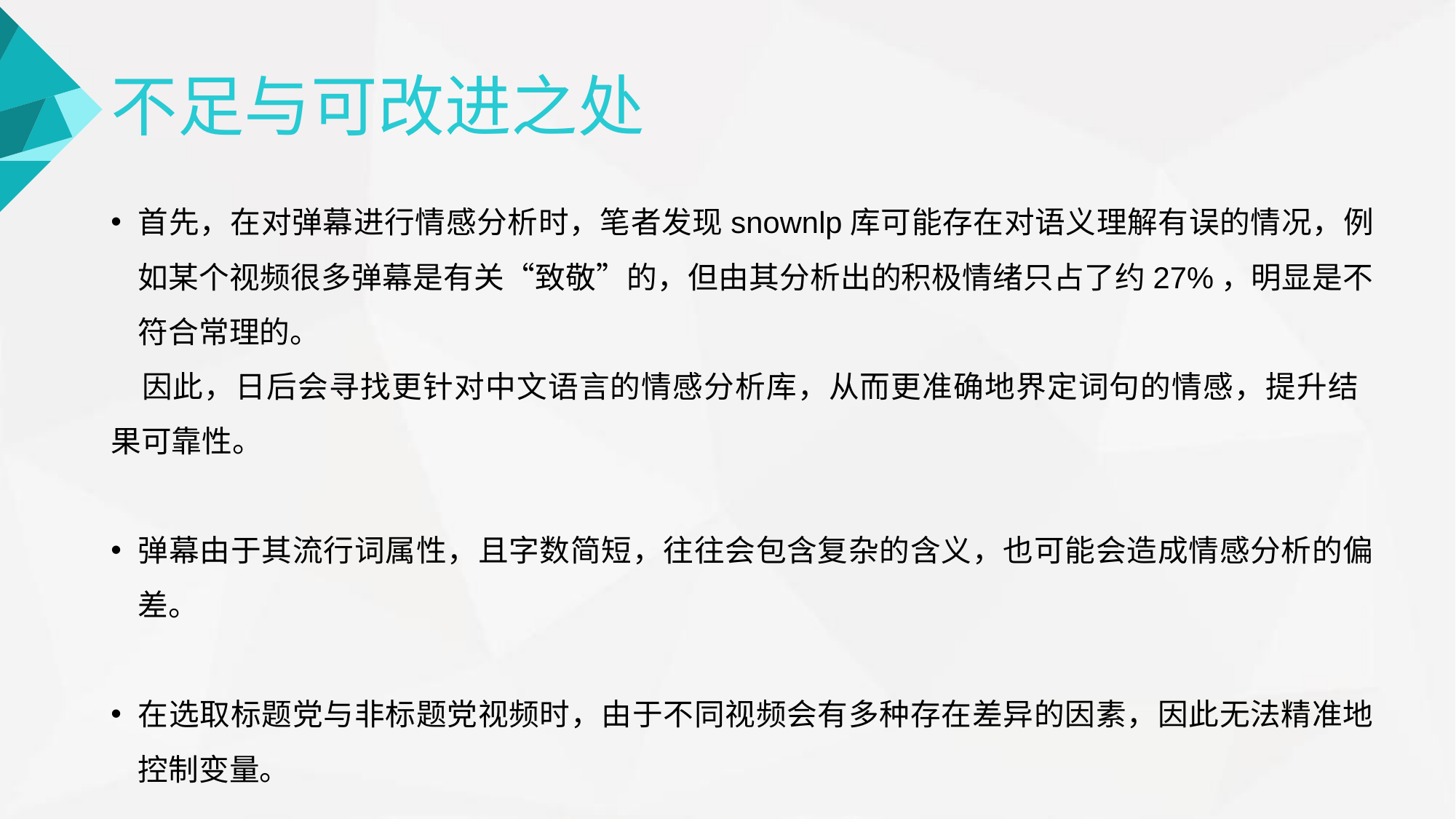

# 不足与可改进之处
首先，在对弹幕进行情感分析时，笔者发现snownlp库可能存在对语义理解有误的情况，例如某个视频很多弹幕是有关“致敬”的，但由其分析出的积极情绪只占了约27%，明显是不符合常理的。
   因此，日后会寻找更针对中文语言的情感分析库，从而更准确地界定词句的情感，提升结   果可靠性。

弹幕由于其流行词属性，且字数简短，往往会包含复杂的含义，也可能会造成情感分析的偏差。

在选取标题党与非标题党视频时，由于不同视频会有多种存在差异的因素，因此无法精准地控制变量。